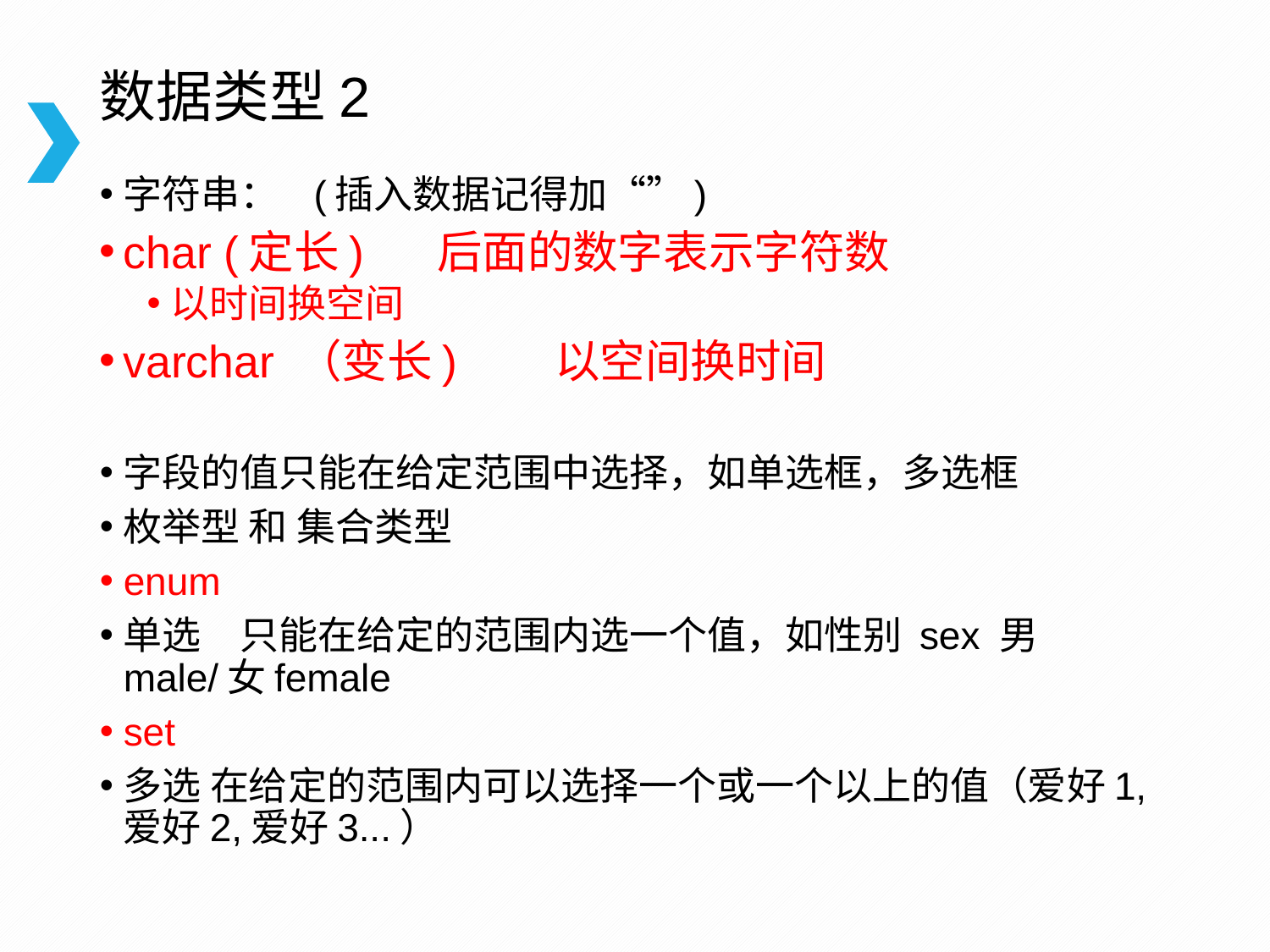

# 数据类型2
字符串：   (插入数据记得加“”)
char (定长)     后面的数字表示字符数
以时间换空间
varchar （变长)       以空间换时间

字段的值只能在给定范围中选择，如单选框，多选框
枚举型 和 集合类型
enum
单选	只能在给定的范围内选一个值，如性别 sex 男male/女female
set
多选 在给定的范围内可以选择一个或一个以上的值（爱好1,爱好2,爱好3...）